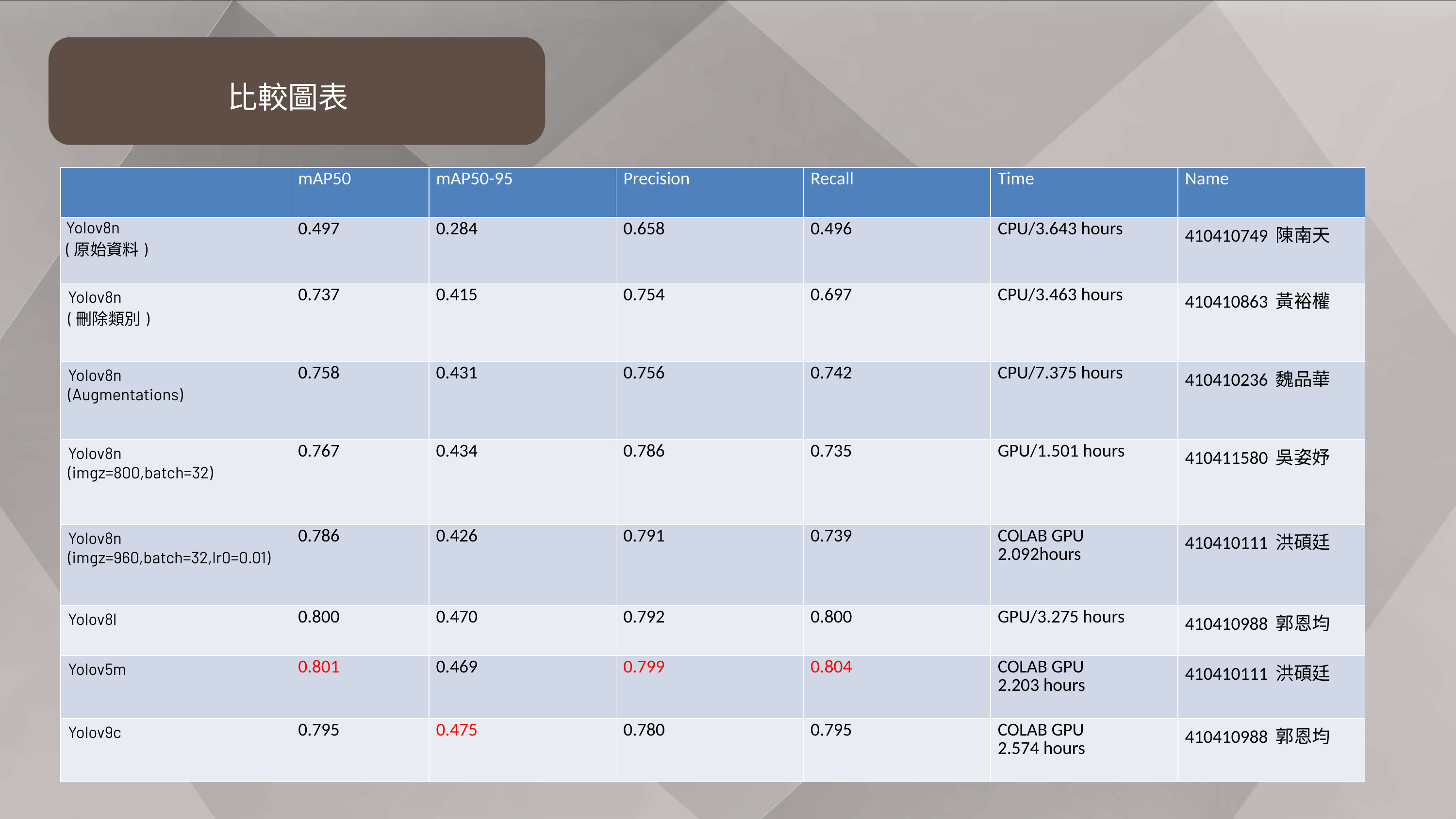

比較圖表
|  | mAP50 | mAP50-95 | Precision | Recall | Time | Name |
| --- | --- | --- | --- | --- | --- | --- |
| Yolov8n (原始資料) | 0.497 | 0.284 | 0.658 | 0.496 | CPU/3.643 hours | 410410749 陳南天 |
| Yolov8n (刪除類別) | 0.737 | 0.415 | 0.754 | 0.697 | CPU/3.463 hours | 410410863 黃裕權 |
| Yolov8n (Augmentations) | 0.758 | 0.431 | 0.756 | 0.742 | CPU/7.375 hours | 410410236 魏品華 |
| Yolov8n (imgz=800,batch=32) | 0.767 | 0.434 | 0.786 | 0.735 | GPU/1.501 hours | 410411580 吳姿妤 |
| Yolov8n (imgz=960,batch=32,lr0=0.01) | 0.786 | 0.426 | 0.791 | 0.739 | COLAB GPU 2.092hours | 410410111 洪碩廷 |
| Yolov8l | 0.800 | 0.470 | 0.792 | 0.800 | GPU/3.275 hours | 410410988 郭恩均 |
| Yolov5m | 0.801 | 0.469 | 0.799 | 0.804 | COLAB GPU 2.203 hours | 410410111 洪碩廷 |
| Yolov9c | 0.795 | 0.475 | 0.780 | 0.795 | COLAB GPU 2.574 hours | 410410988 郭恩均 |